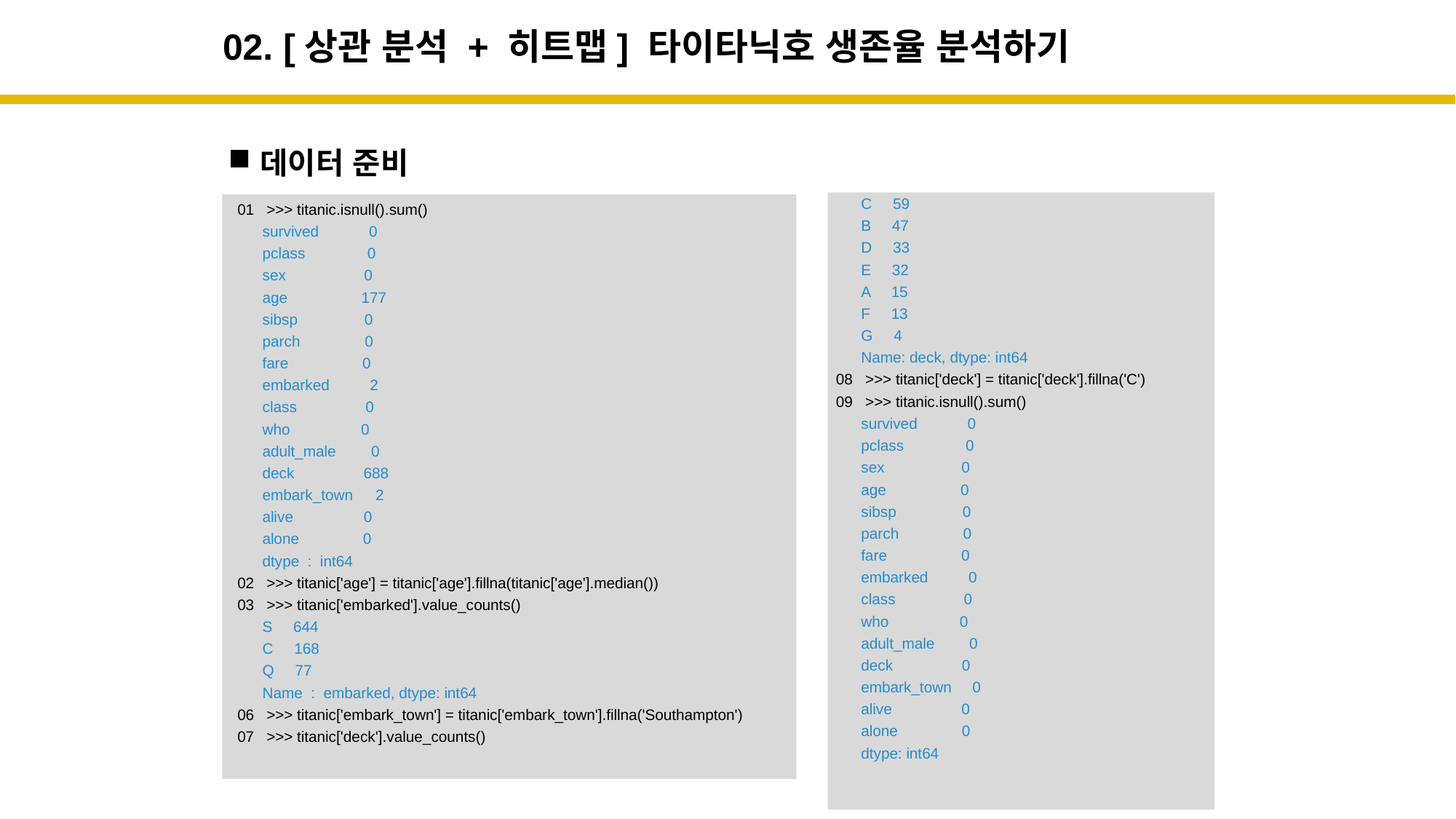

# 02. [상관 분석 + 히트맵] 타이타닉호 생존율 분석하기
데이터 준비
      C     59
      B     47
      D     33
      E     32
      A     15
      F     13
      G     4
      Name: deck, dtype: int64
08   >>> titanic['deck'] = titanic['deck'].fillna('C')
09   >>> titanic.isnull().sum()
      survived            0
      pclass               0
      sex                   0
      age                  0
      sibsp                 0
      parch                0
      fare                  0
      embarked          0
      class                 0
      who                 0
      adult_male         0
      deck                 0
      embark_town      0
      alive                 0
      alone                0
      dtype: int64

01   >>> titanic.isnull().sum()
      survived            0
      pclass               0
      sex                   0
      age                  177
      sibsp                0
      parch                0
      fare                  0
      embarked          2
      class                 0
      who                 0
      adult_male         0
      deck                 688
      embark_town      2
      alive                 0
      alone                0
      dtype  :  int64
02   >>> titanic['age'] = titanic['age'].fillna(titanic['age'].median())
03   >>> titanic['embarked'].value_counts()
      S     644
      C     168
      Q     77
      Name  :  embarked, dtype: int64
06   >>> titanic['embark_town'] = titanic['embark_town'].fillna('Southampton')
07   >>> titanic['deck'].value_counts()